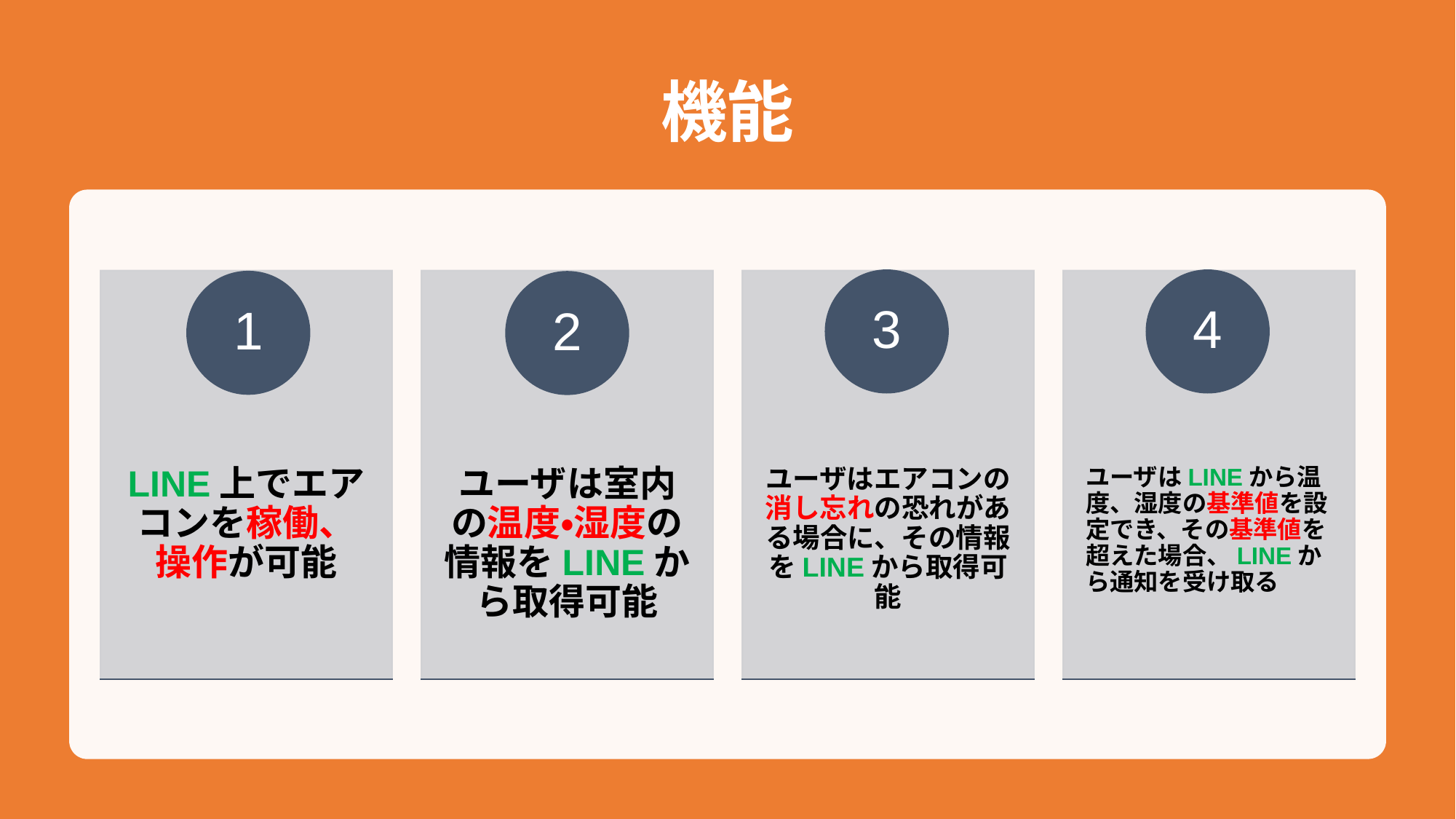

# 機能

LINE上でエアコンを稼働、操作が可能
1
ユーザは室内の温度・湿度の情報をLINEから取得可能
2
ユーザはエアコンの消し忘れの恐れがある場合に、その情報をLINEから取得可能

3
ユーザはLINEから温度、湿度の基準値を設定でき、その基準値を超えた場合、LINEから通知を受け取る
4